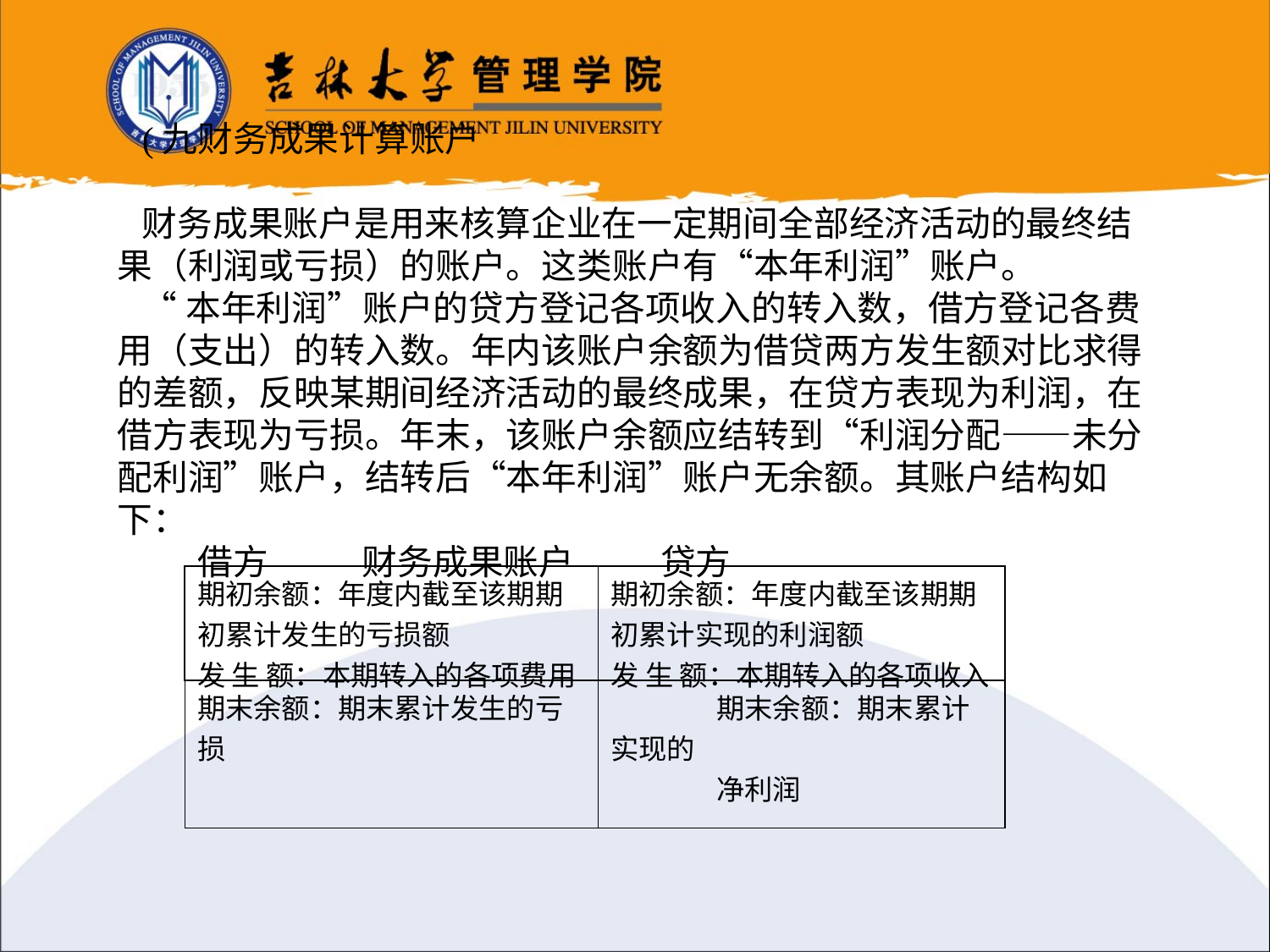

(九财务成果计算账户

财务成果账户是用来核算企业在一定期间全部经济活动的最终结果（利润或亏损）的账户。这类账户有“本年利润”账户。
“本年利润”账户的贷方登记各项收入的转入数，借方登记各费用（支出）的转入数。年内该账户余额为借贷两方发生额对比求得的差额，反映某期间经济活动的最终成果，在贷方表现为利润，在借方表现为亏损。年末，该账户余额应结转到“利润分配——未分配利润”账户，结转后“本年利润”账户无余额。其账户结构如下：
      借方            财务成果账户           贷方
| 期初余额：年度内截至该期期初累计发生的亏损额 发 生 额：本期转入的各项费用 | 期初余额：年度内截至该期期初累计实现的利润额 发 生 额：本期转入的各项收入 |
| --- | --- |
| 期末余额：期末累计发生的亏损 | 期末余额：期末累计实现的 净利润 |

104